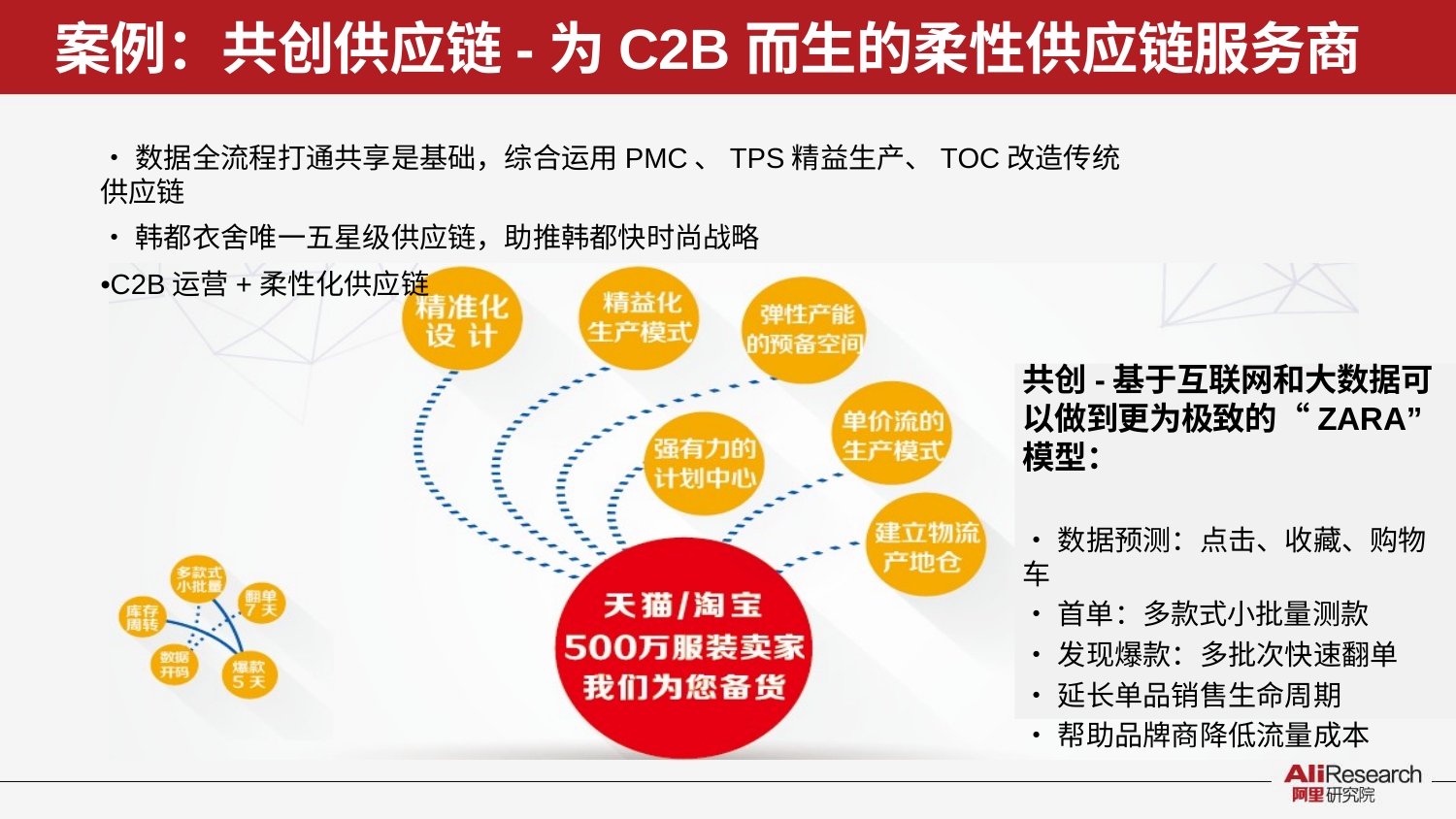

# 案例：共创供应链-为C2B而生的柔性供应链服务商
•数据全流程打通共享是基础，综合运用PMC、TPS精益生产、TOC改造传统供应链
•韩都衣舍唯一五星级供应链，助推韩都快时尚战略
•C2B运营+柔性化供应链

共创-基于互联网和大数据可 以做到更为极致的“ZARA” 模型：

•数据预测：点击、收藏、购物车
•首单：多款式小批量测款
•发现爆款：多批次快速翻单
•延长单品销售生命周期
•帮助品牌商降低流量成本